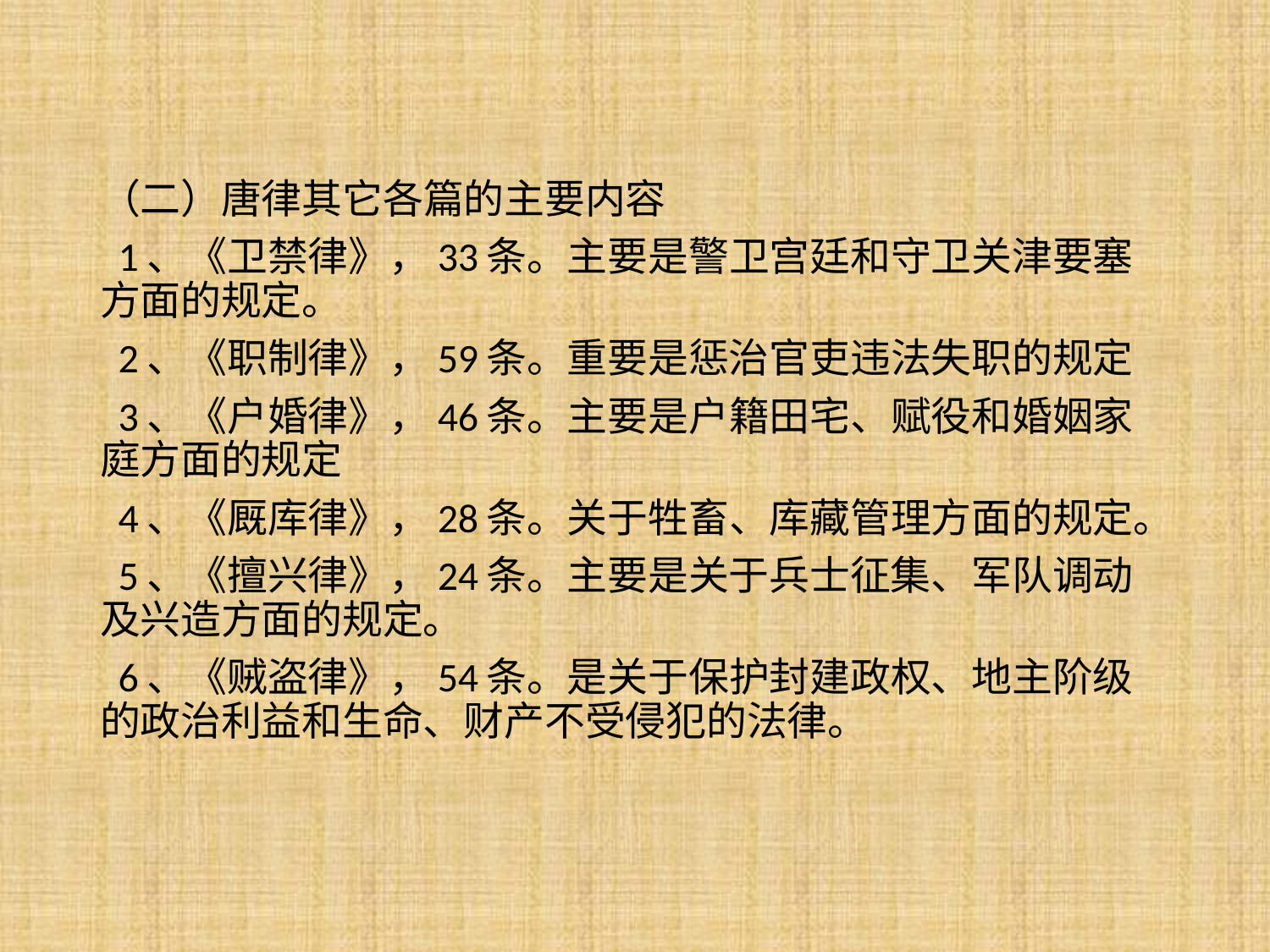

（二）唐律其它各篇的主要内容
  1、《卫禁律》，33条。主要是警卫宫廷和守卫关津要塞方面的规定。
  2、《职制律》，59条。重要是惩治官吏违法失职的规定
  3、《户婚律》，46条。主要是户籍田宅、赋役和婚姻家庭方面的规定
  4、《厩库律》，28条。关于牲畜、库藏管理方面的规定。
  5、《擅兴律》，24条。主要是关于兵士征集、军队调动及兴造方面的规定。
  6、《贼盗律》，54条。是关于保护封建政权、地主阶级的政治利益和生命、财产不受侵犯的法律。